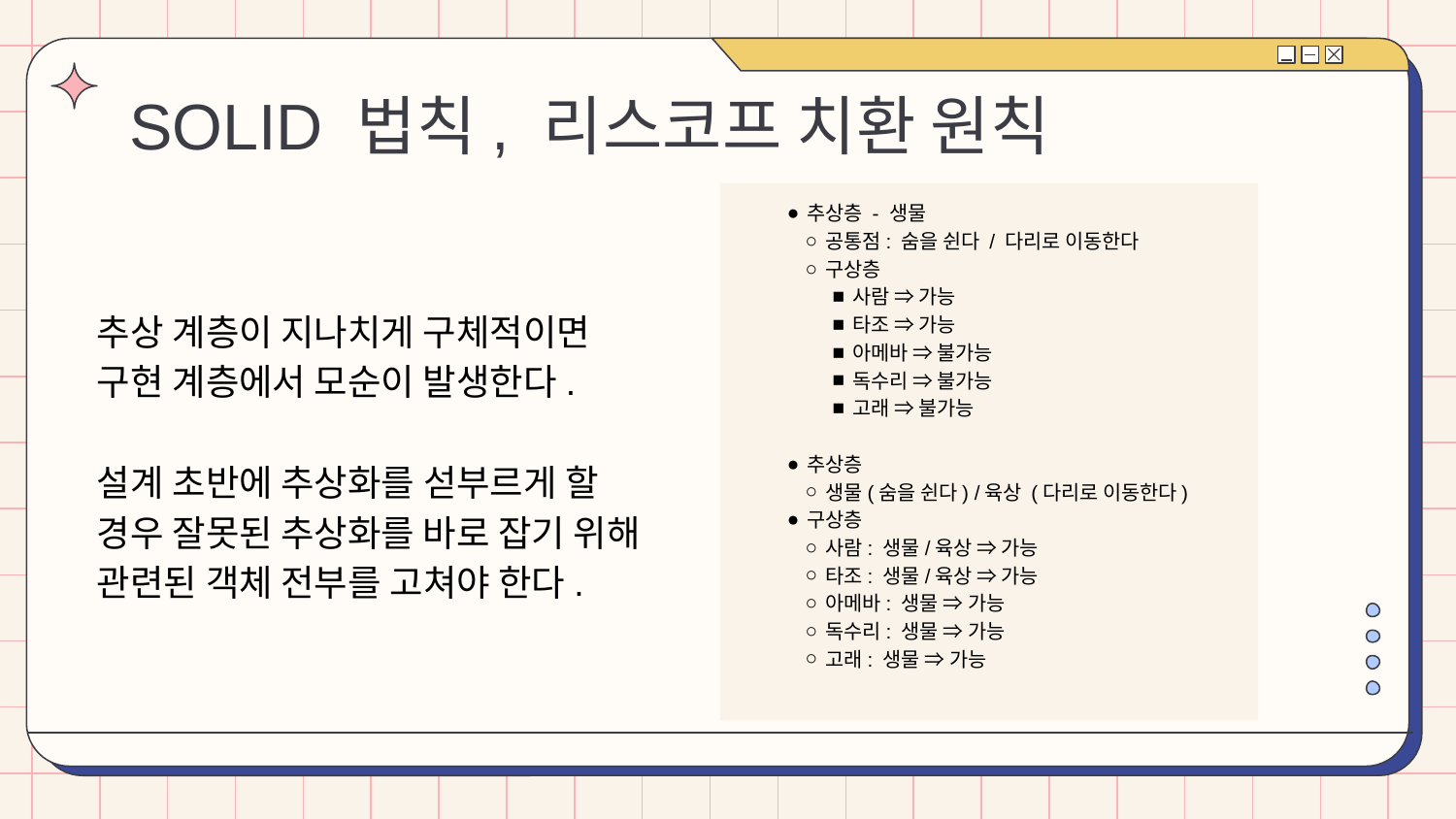

# SOLID 법칙, 리스코프 치환 원칙
추상층 - 생물
공통점: 숨을 쉰다 / 다리로 이동한다
구상층
사람 ⇒ 가능
타조 ⇒ 가능
아메바 ⇒ 불가능
독수리 ⇒ 불가능
고래 ⇒ 불가능
추상층
생물(숨을 쉰다) /육상 (다리로 이동한다)
구상층
사람: 생물/육상 ⇒ 가능
타조: 생물/육상 ⇒ 가능
아메바: 생물 ⇒ 가능
독수리: 생물 ⇒ 가능
고래: 생물 ⇒ 가능

추상 계층이 지나치게 구체적이면
구현 계층에서 모순이 발생한다.

설계 초반에 추상화를 섣부르게 할 경우 잘못된 추상화를 바로 잡기 위해
관련된 객체 전부를 고쳐야 한다.